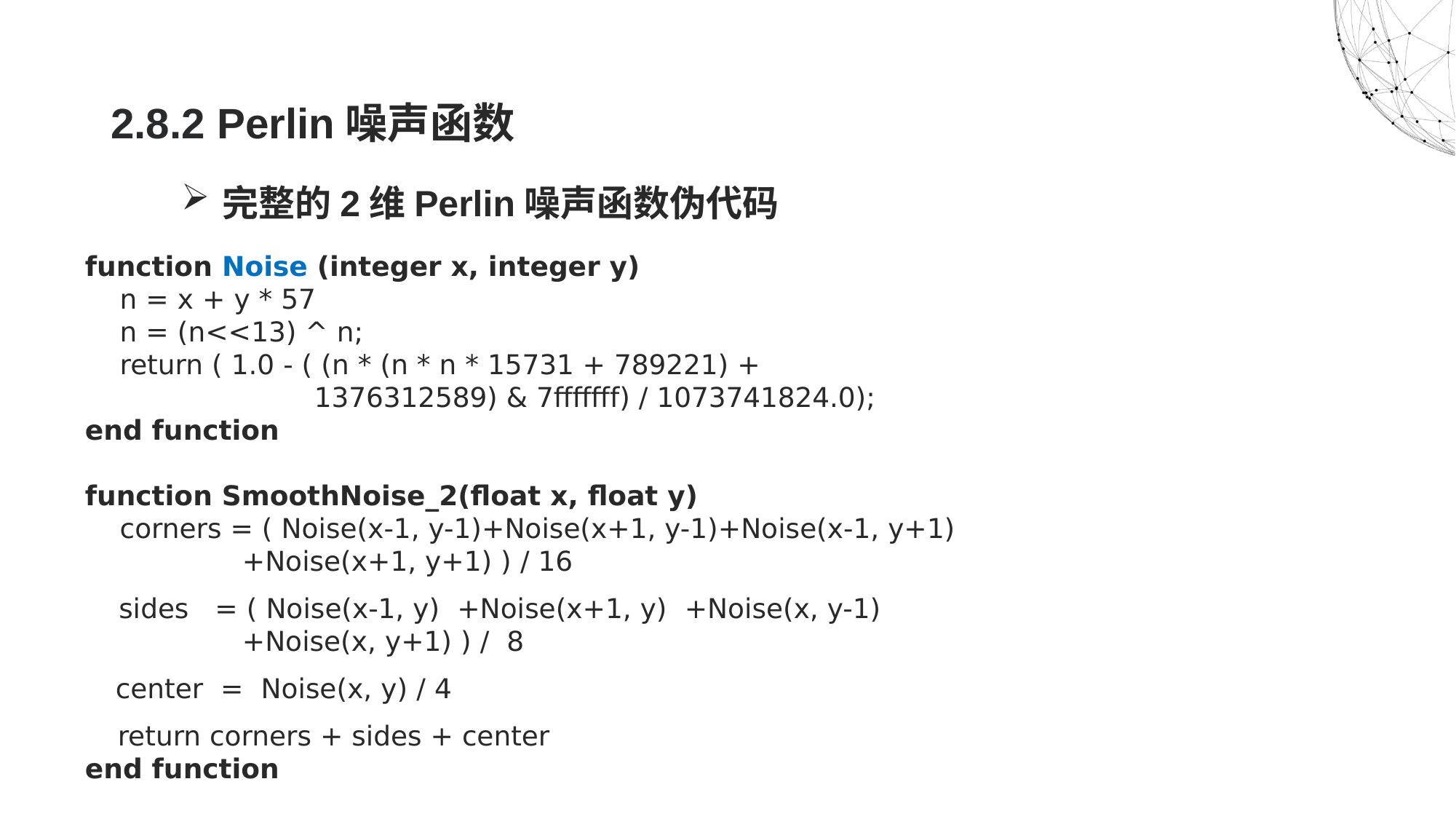

2.8.2 Perlin噪声函数
完整的2维Perlin噪声函数伪代码
function Noise (integer x, integer y)
    n = x + y * 57
    n = (n<<13) ^ n;
    return ( 1.0 - ( (n * (n * n * 15731 + 789221) +
                    1376312589) & 7fffffff) / 1073741824.0);
end function
function SmoothNoise_2(float x, float y)
    corners = ( Noise(x-1, y-1)+Noise(x+1, y-1)+Noise(x-1, y+1)
                  +Noise(x+1, y+1) ) / 16
     sides   = ( Noise(x-1, y)  +Noise(x+1, y)  +Noise(x, y-1)
                  +Noise(x, y+1) ) /  8
        center  =  Noise(x, y) / 4
      return corners + sides + center
end function